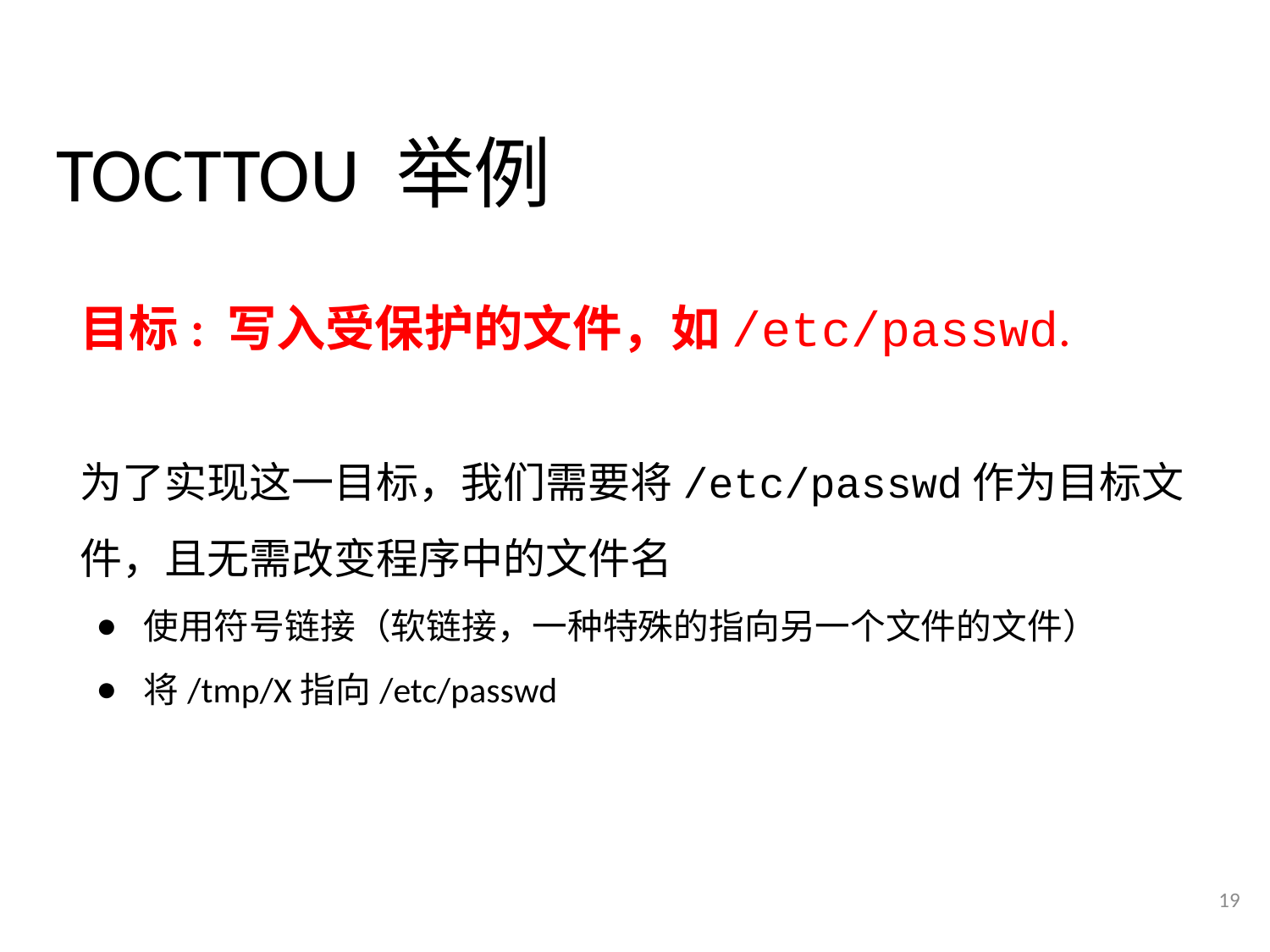

TOCTTOU 举例
目标: 写入受保护的文件，如/etc/passwd.

为了实现这一目标，我们需要将/etc/passwd作为目标文件，且无需改变程序中的文件名
使用符号链接（软链接，一种特殊的指向另一个文件的文件）
将/tmp/X指向/etc/passwd
19